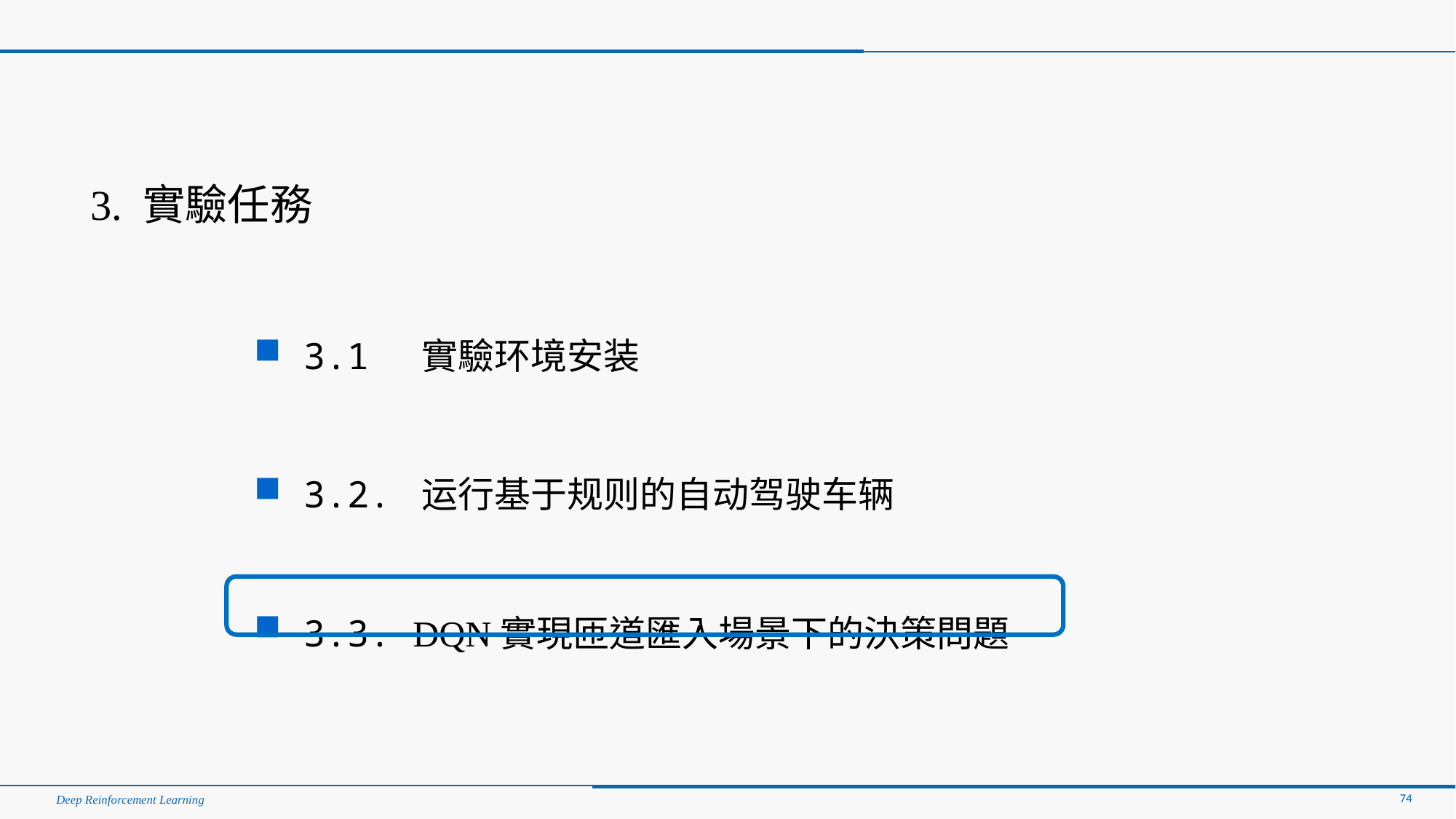

3. 實驗任務
 3.1  實驗环境安装
 3.2. 运行基于规则的自动驾驶车辆
 3.3. DQN實現匝道匯入場景下的決策問題

74